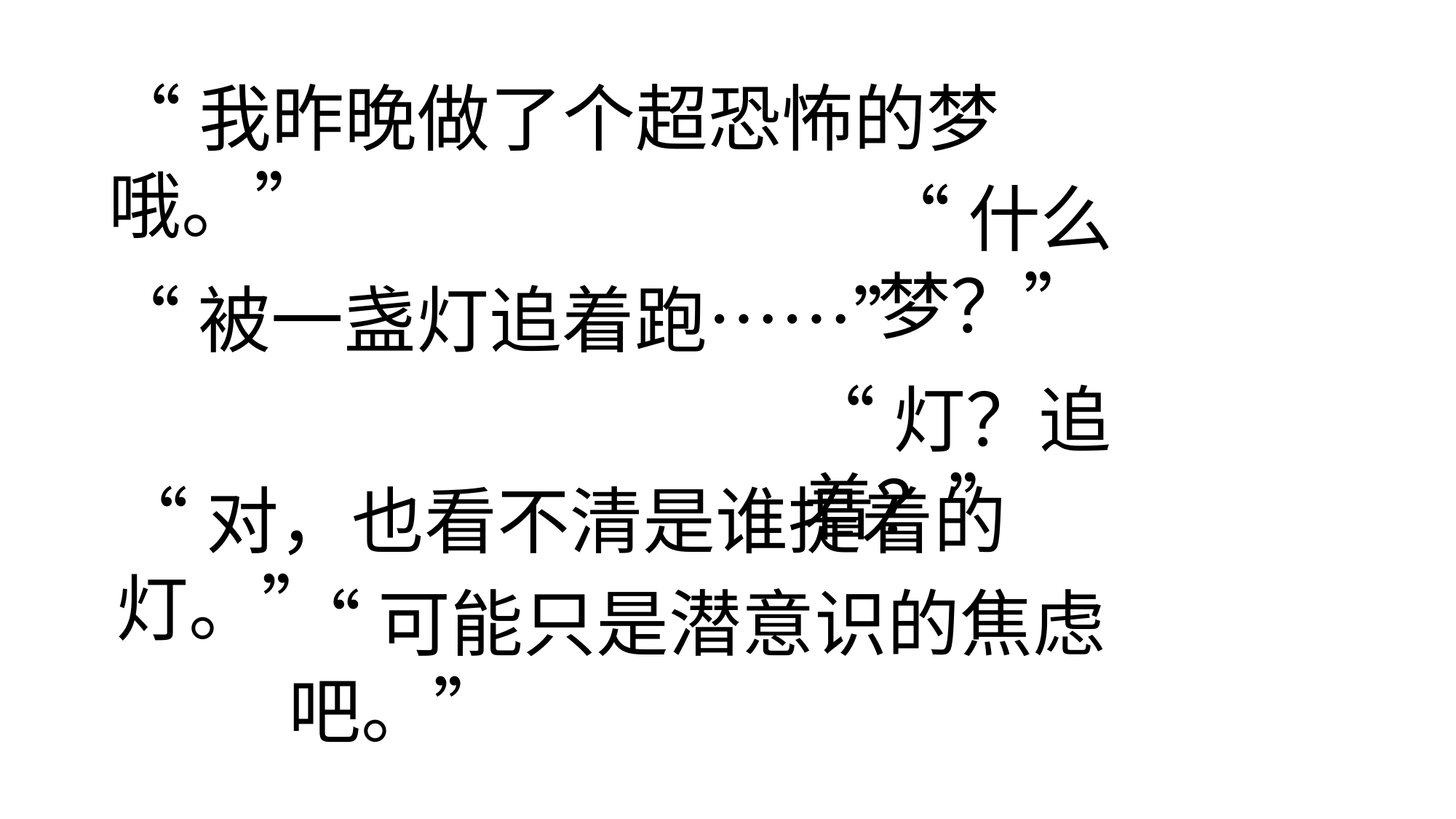

“我昨晚做了个超恐怖的梦哦。”
“什么梦？”
“被一盏灯追着跑……”
“灯？追着？”
“对，也看不清是谁提着的灯。”
“可能只是潜意识的焦虑吧。”